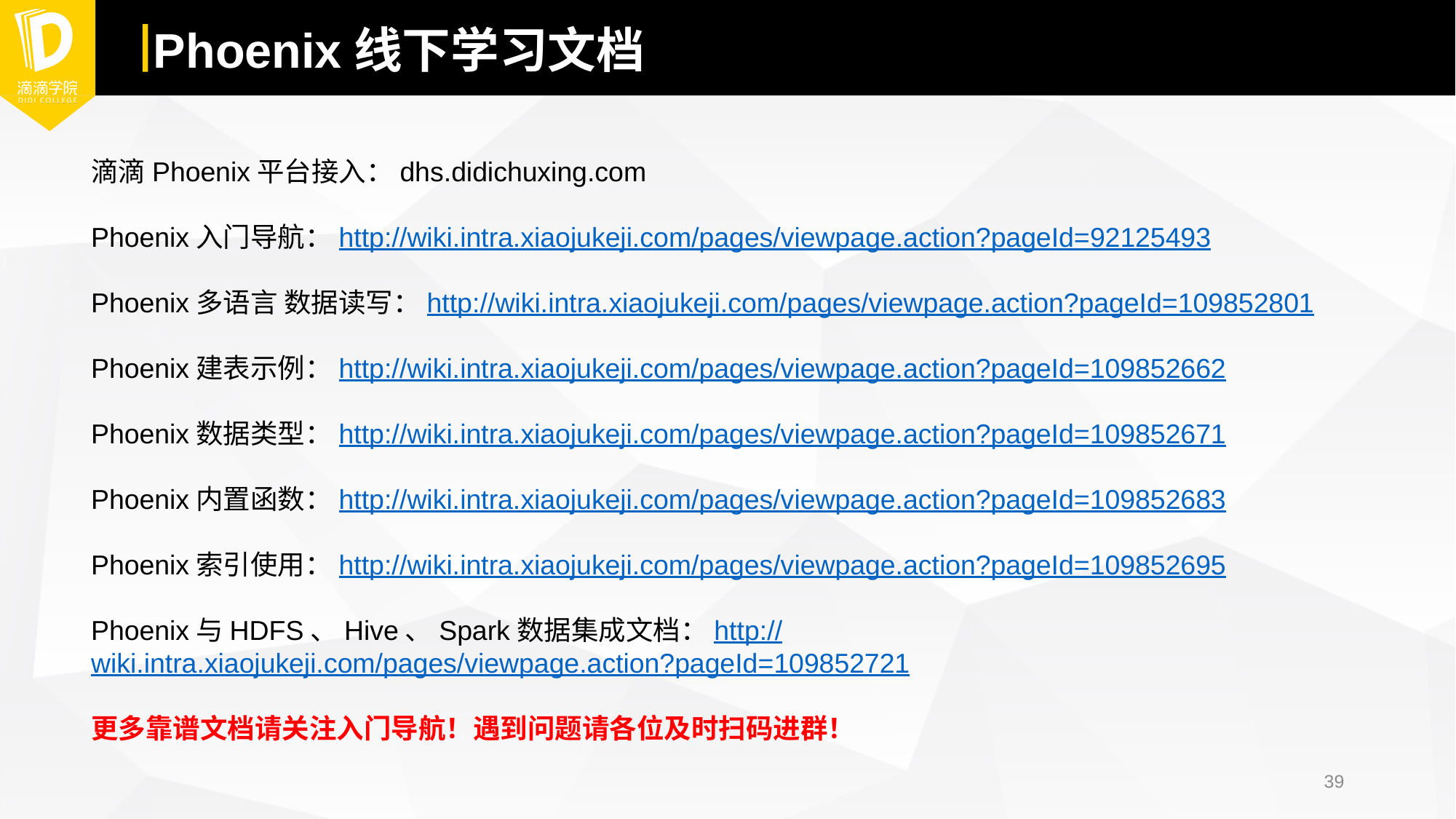

# Phoenix线下学习文档
滴滴Phoenix平台接入：dhs.didichuxing.com

Phoenix入门导航：http://wiki.intra.xiaojukeji.com/pages/viewpage.action?pageId=92125493

Phoenix多语言 数据读写：http://wiki.intra.xiaojukeji.com/pages/viewpage.action?pageId=109852801

Phoenix建表示例：http://wiki.intra.xiaojukeji.com/pages/viewpage.action?pageId=109852662

Phoenix数据类型：http://wiki.intra.xiaojukeji.com/pages/viewpage.action?pageId=109852671

Phoenix内置函数：http://wiki.intra.xiaojukeji.com/pages/viewpage.action?pageId=109852683

Phoenix索引使用：http://wiki.intra.xiaojukeji.com/pages/viewpage.action?pageId=109852695

Phoenix与HDFS、Hive、Spark数据集成文档：http://wiki.intra.xiaojukeji.com/pages/viewpage.action?pageId=109852721

更多靠谱文档请关注入门导航！遇到问题请各位及时扫码进群！

39